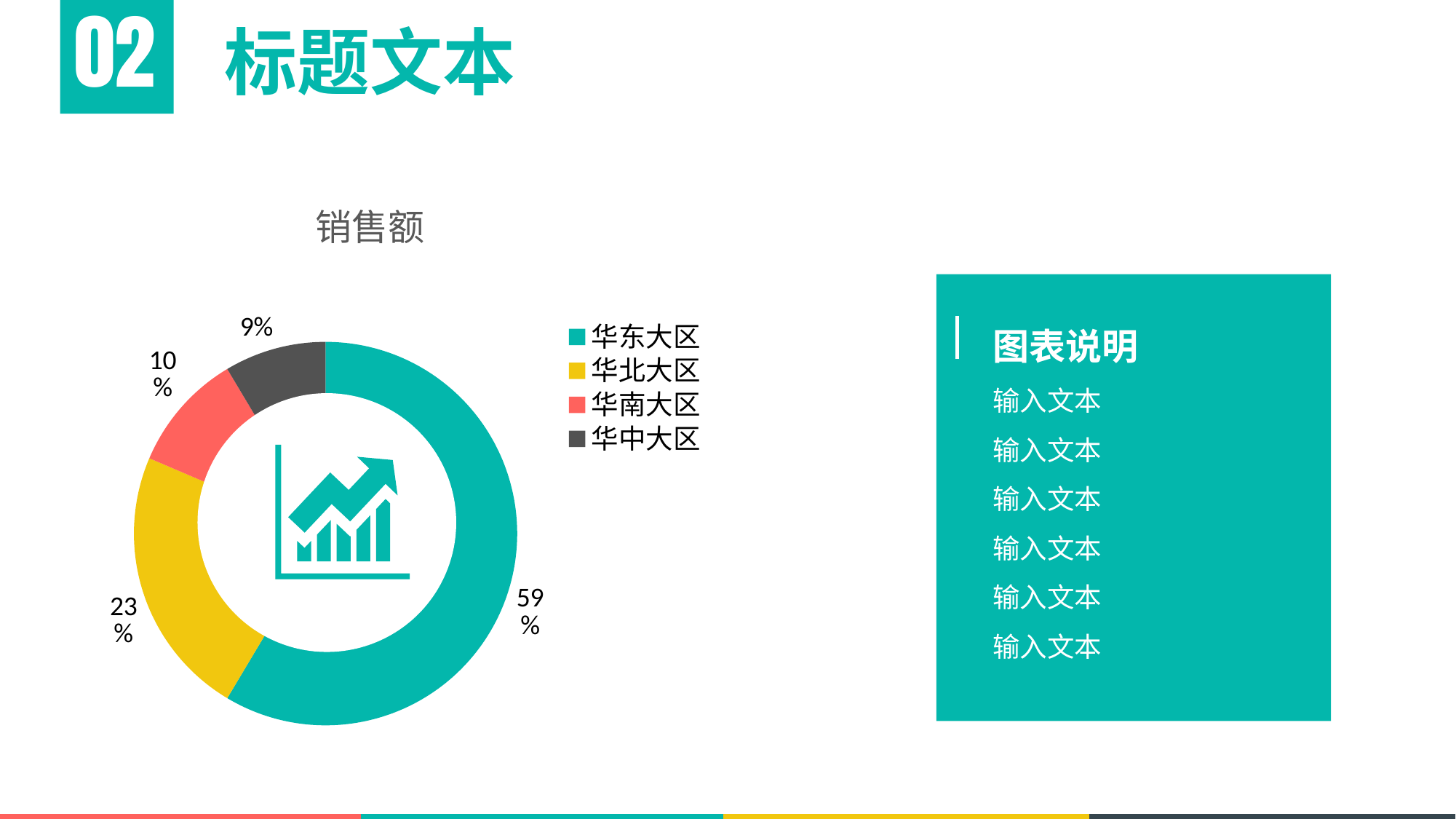

02
标题文本
销售额

### Chart

| Category | 销售额 |
|---|---|
| 华东大区 | 8.200000000000001 |
| 华北大区 | 3.2 |
| 华南大区 | 1.4 |
| 华中大区 | 1.2 |
图表说明
输入文本
输入文本
输入文本
输入文本
输入文本
输入文本